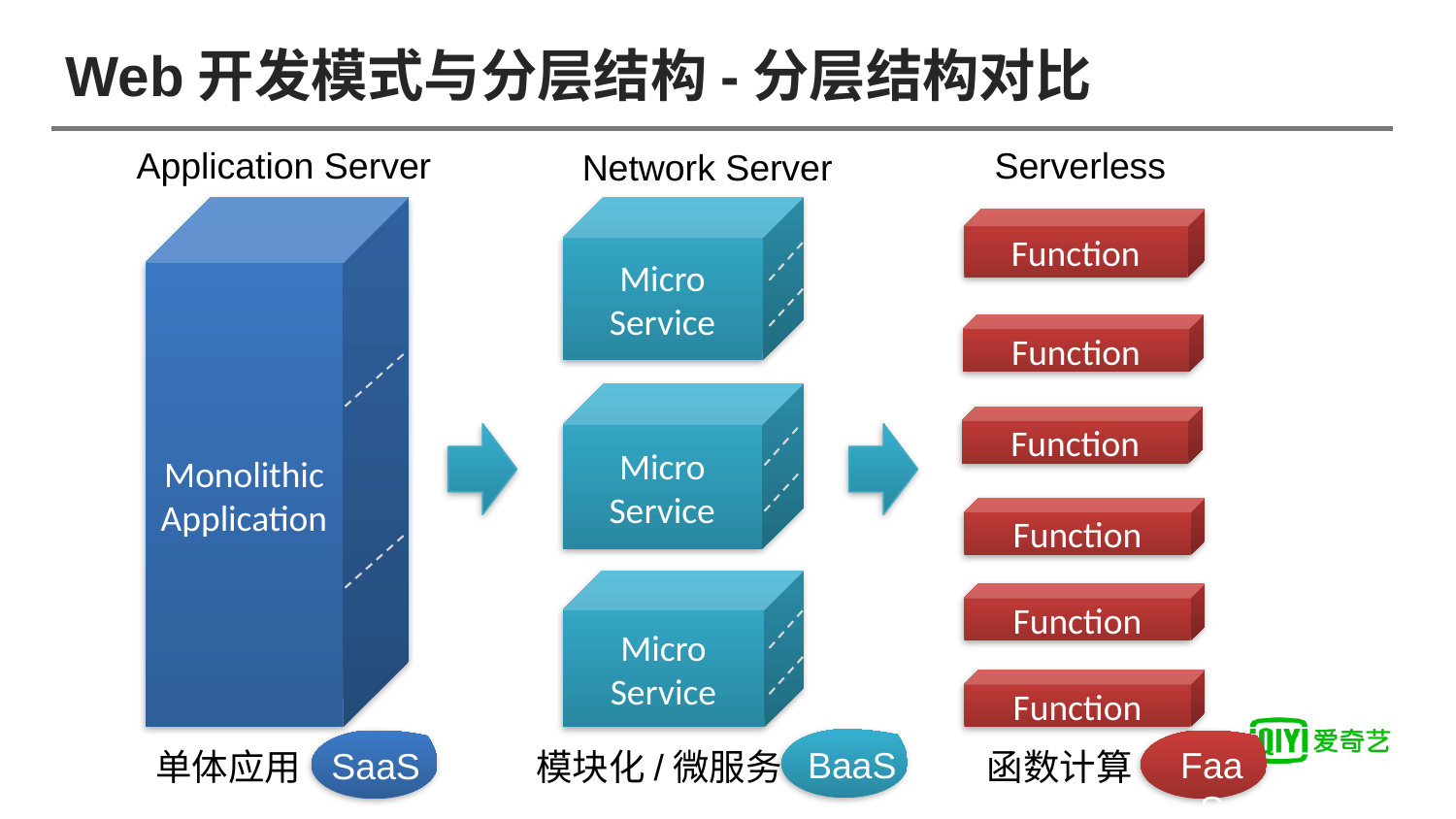

# Web开发模式与分层结构-分层结构对比
Application Server
Serverless
Network Server
Monolithic
Application
Micro
Service
Function
Function
Micro
Service
Function

Function
Micro
Service
Function
Function

BaaS
FaaS
SaaS
单体应用
模块化/微服务
函数计算